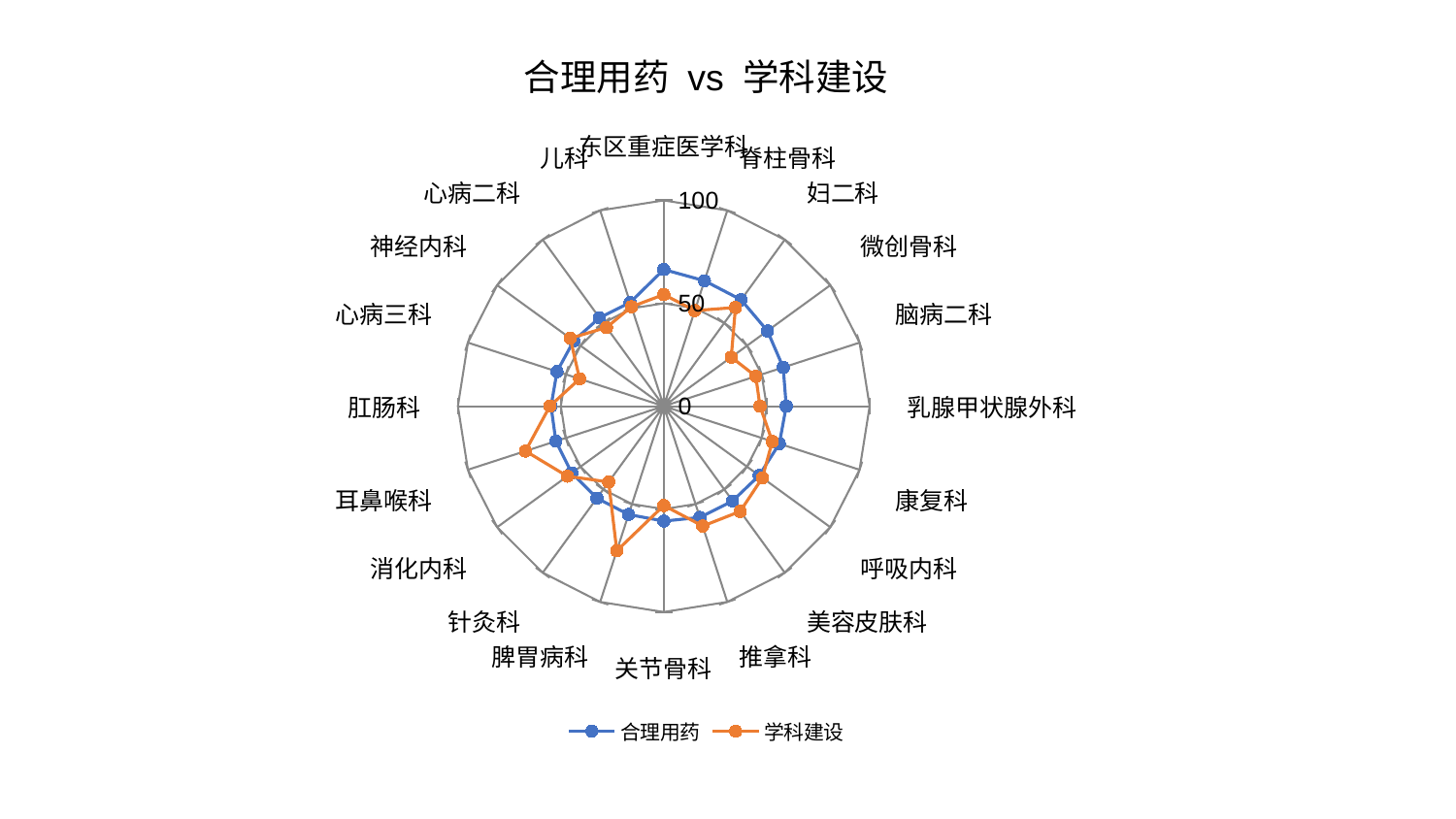

### Chart: 合理用药 vs 学科建设

| Category | 合理用药 | 学科建设 |
|---|---|---|
| 东区重症医学科 | 66.40275853204902 | 54.238356809487975 |
| 脊柱骨科 | 64.07695150608272 | 48.832981401980916 |
| 妇二科 | 63.90587396861257 | 59.26066471385432 |
| 微创骨科 | 62.27314110891604 | 40.567643273636115 |
| 脑病二科 | 61.02542539090928 | 47.02859442170489 |
| 乳腺甲状腺外科 | 59.51042030712701 | 46.74946661699684 |
| 康复科 | 59.056860769024986 | 55.444680273718106 |
| 呼吸内科 | 57.26595770101408 | 59.25463182003373 |
| 美容皮肤科 | 56.929457849237885 | 63.18002304848059 |
| 推拿科 | 56.822443227579285 | 61.26240218402257 |
| 关节骨科 | 55.837486370501125 | 48.265705380217746 |
| 脾胃病科 | 55.339707975446615 | 73.85563626400693 |
| 针灸科 | 55.237845307934684 | 45.5346991777192 |
| 消化内科 | 55.21313928971283 | 57.89177094335568 |
| 耳鼻喉科 | 55.108491997072505 | 70.61538706815759 |
| 肛肠科 | 54.74370149963262 | 55.33544515247477 |
| 心病三科 | 54.52349413146682 | 42.991078177273714 |
| 神经内科 | 54.08054494442165 | 56.15933954027432 |
| 心病二科 | 53.12870481424645 | 47.289739829583226 |
| 儿科 | 52.9723187951036 | 50.807574686892444 |
50